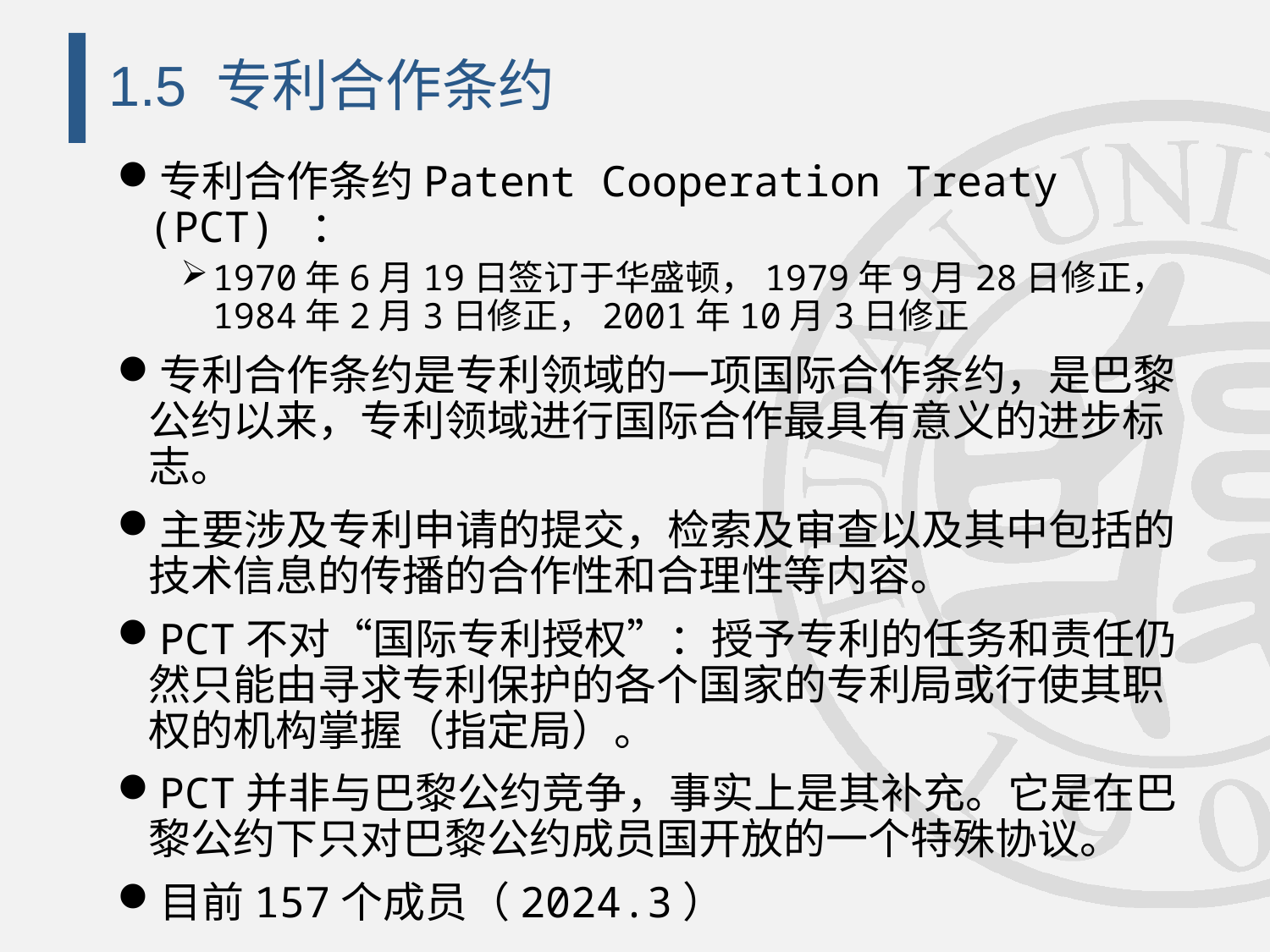

# 1.5 专利合作条约
专利合作条约Patent Cooperation Treaty (PCT) ：
1970年6月19日签订于华盛顿，1979年9月28日修正，1984年2月3日修正，2001年10月3日修正
专利合作条约是专利领域的一项国际合作条约，是巴黎公约以来，专利领域进行国际合作最具有意义的进步标志。
主要涉及专利申请的提交，检索及审查以及其中包括的技术信息的传播的合作性和合理性等内容。
PCT不对“国际专利授权”：授予专利的任务和责任仍然只能由寻求专利保护的各个国家的专利局或行使其职权的机构掌握（指定局）。
PCT并非与巴黎公约竞争，事实上是其补充。它是在巴黎公约下只对巴黎公约成员国开放的一个特殊协议。
目前157个成员（2024.3）